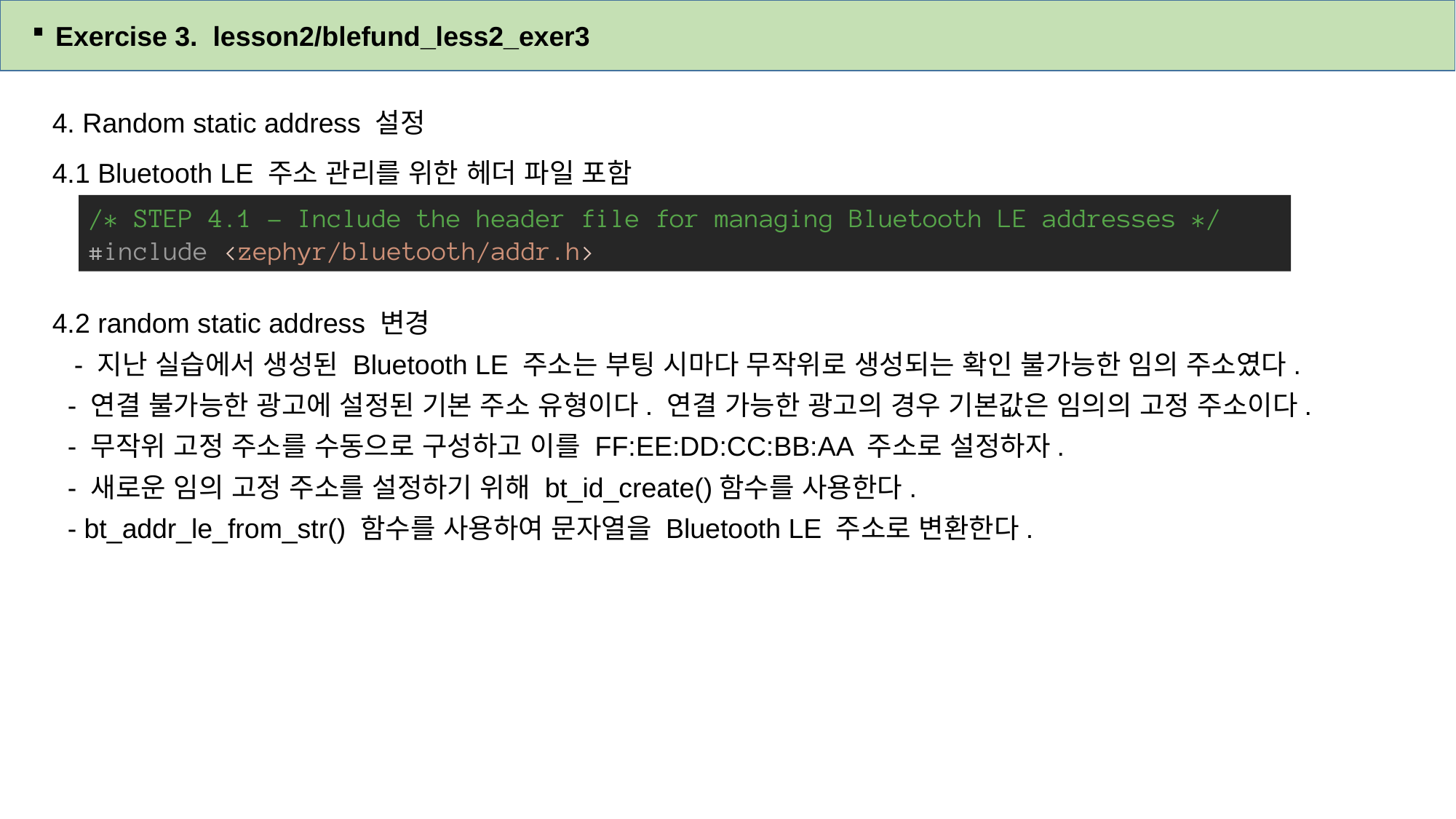

Exercise 3.  lesson2/blefund_less2_exer3
4. Random static address 설정
4.1 Bluetooth LE 주소 관리를 위한 헤더 파일 포함

4.2 random static address 변경
  - 지난 실습에서 생성된 Bluetooth LE 주소는 부팅 시마다 무작위로 생성되는 확인 불가능한 임의 주소였다.
  - 연결 불가능한 광고에 설정된 기본 주소 유형이다. 연결 가능한 광고의 경우 기본값은 임의의 고정 주소이다.
  - 무작위 고정 주소를 수동으로 구성하고 이를 FF:EE:DD:CC:BB:AA 주소로 설정하자.
  - 새로운 임의 고정 주소를 설정하기 위해 bt_id_create()함수를 사용한다.
  - bt_addr_le_from_str() 함수를 사용하여 문자열을 Bluetooth LE 주소로 변환한다.
/* STEP 4.1 - Include the header file for managing Bluetooth LE addresses */
#include <zephyr/bluetooth/addr.h>